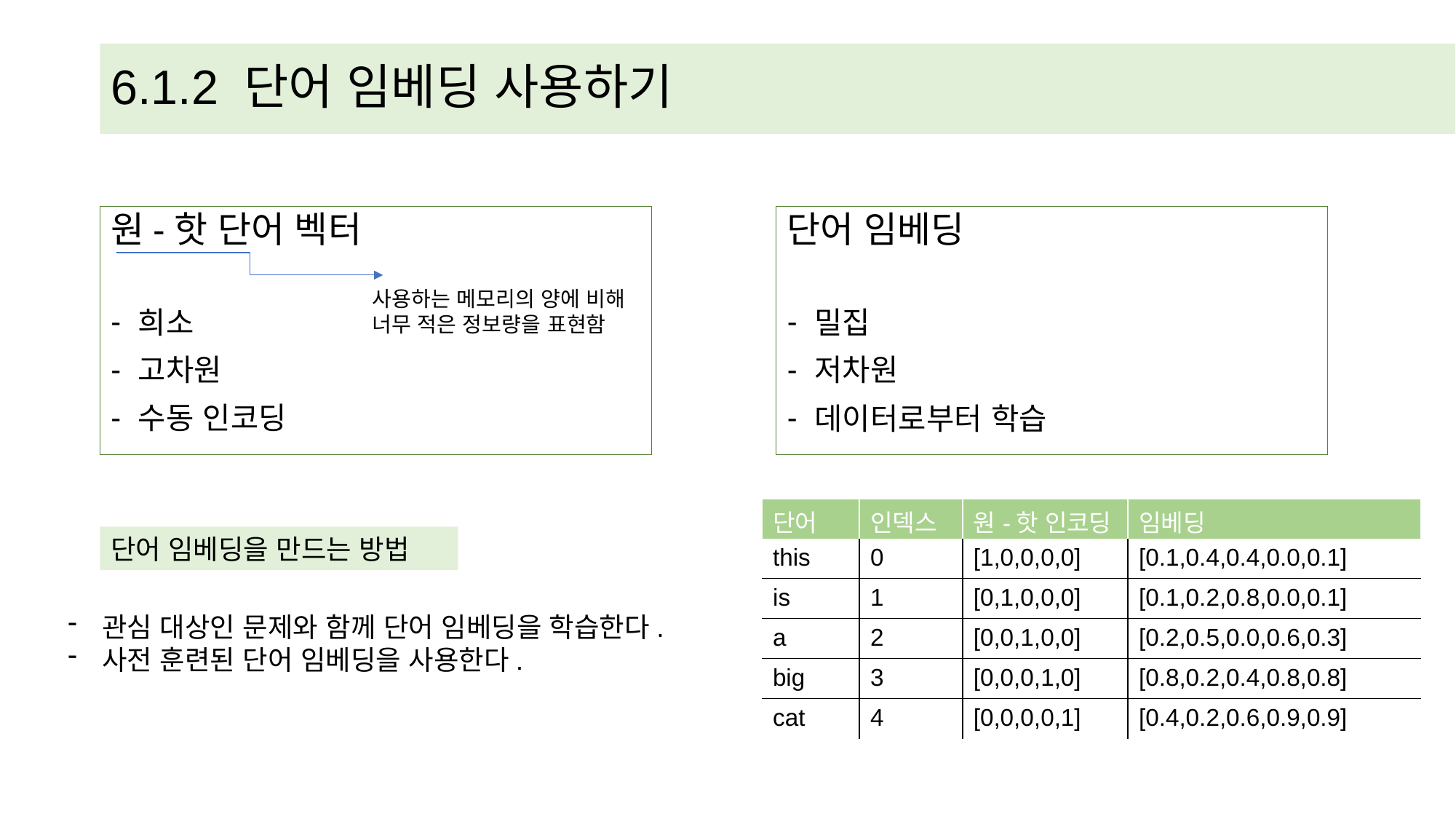

# 6.1.2 단어 임베딩 사용하기
원-핫 단어 벡터

희소
고차원
수동 인코딩
단어 임베딩

밀집
저차원
데이터로부터 학습
사용하는 메모리의 양에 비해 너무 적은 정보량을 표현함
| 단어 | 인덱스 | 원-핫 인코딩 | 임베딩 |
| --- | --- | --- | --- |
| this | 0 | [1,0,0,0,0] | [0.1,0.4,0.4,0.0,0.1] |
| is | 1 | [0,1,0,0,0] | [0.1,0.2,0.8,0.0,0.1] |
| a | 2 | [0,0,1,0,0] | [0.2,0.5,0.0,0.6,0.3] |
| big | 3 | [0,0,0,1,0] | [0.8,0.2,0.4,0.8,0.8] |
| cat | 4 | [0,0,0,0,1] | [0.4,0.2,0.6,0.9,0.9] |
단어 임베딩을 만드는 방법
관심 대상인 문제와 함께 단어 임베딩을 학습한다.
사전 훈련된 단어 임베딩을 사용한다.